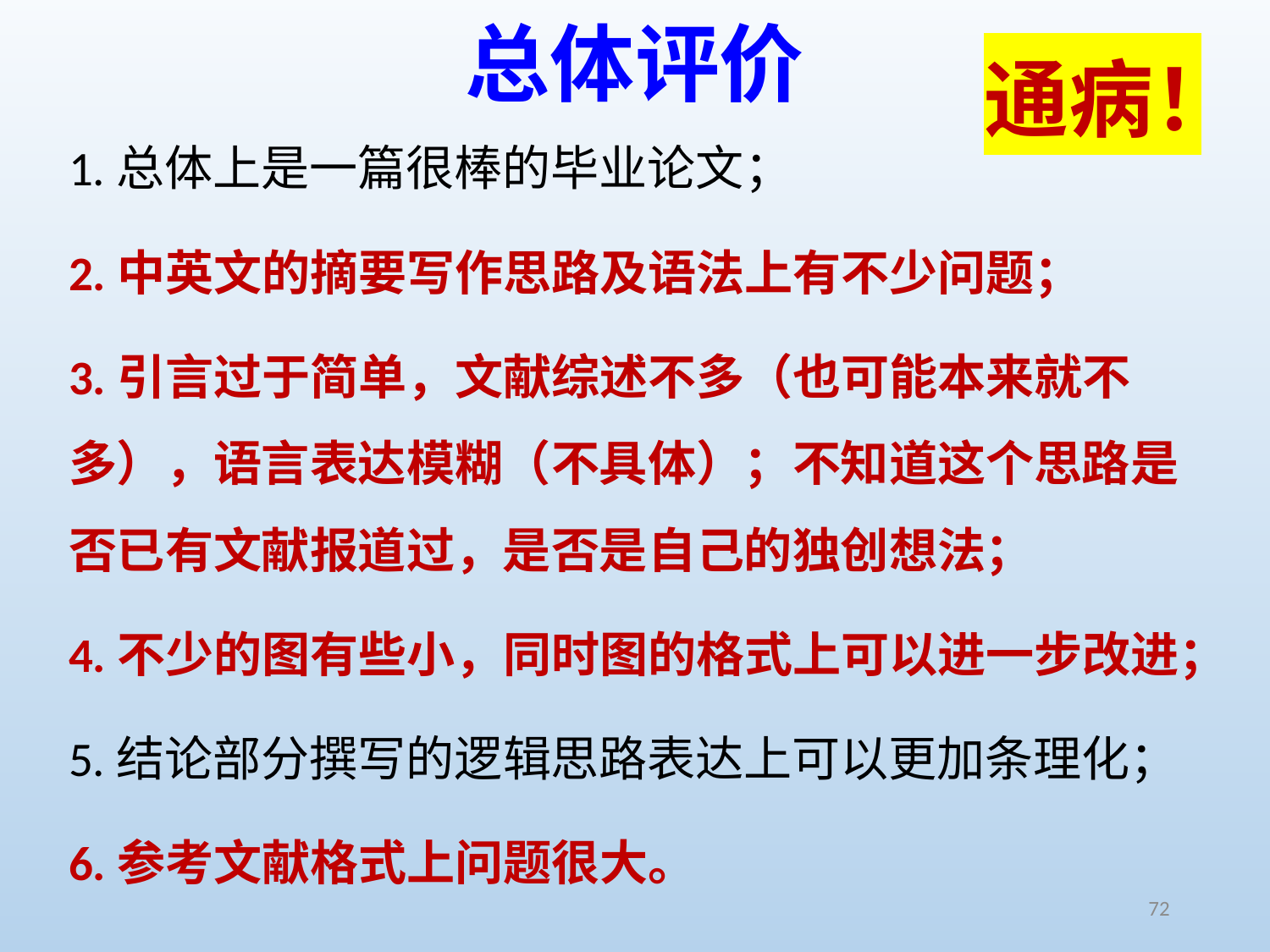

# 总体评价
通病！
1.总体上是一篇很棒的毕业论文；
2.中英文的摘要写作思路及语法上有不少问题；
3.引言过于简单，文献综述不多（也可能本来就不多），语言表达模糊（不具体）；不知道这个思路是否已有文献报道过，是否是自己的独创想法；
4.不少的图有些小，同时图的格式上可以进一步改进；
5.结论部分撰写的逻辑思路表达上可以更加条理化；
6.参考文献格式上问题很大。

72